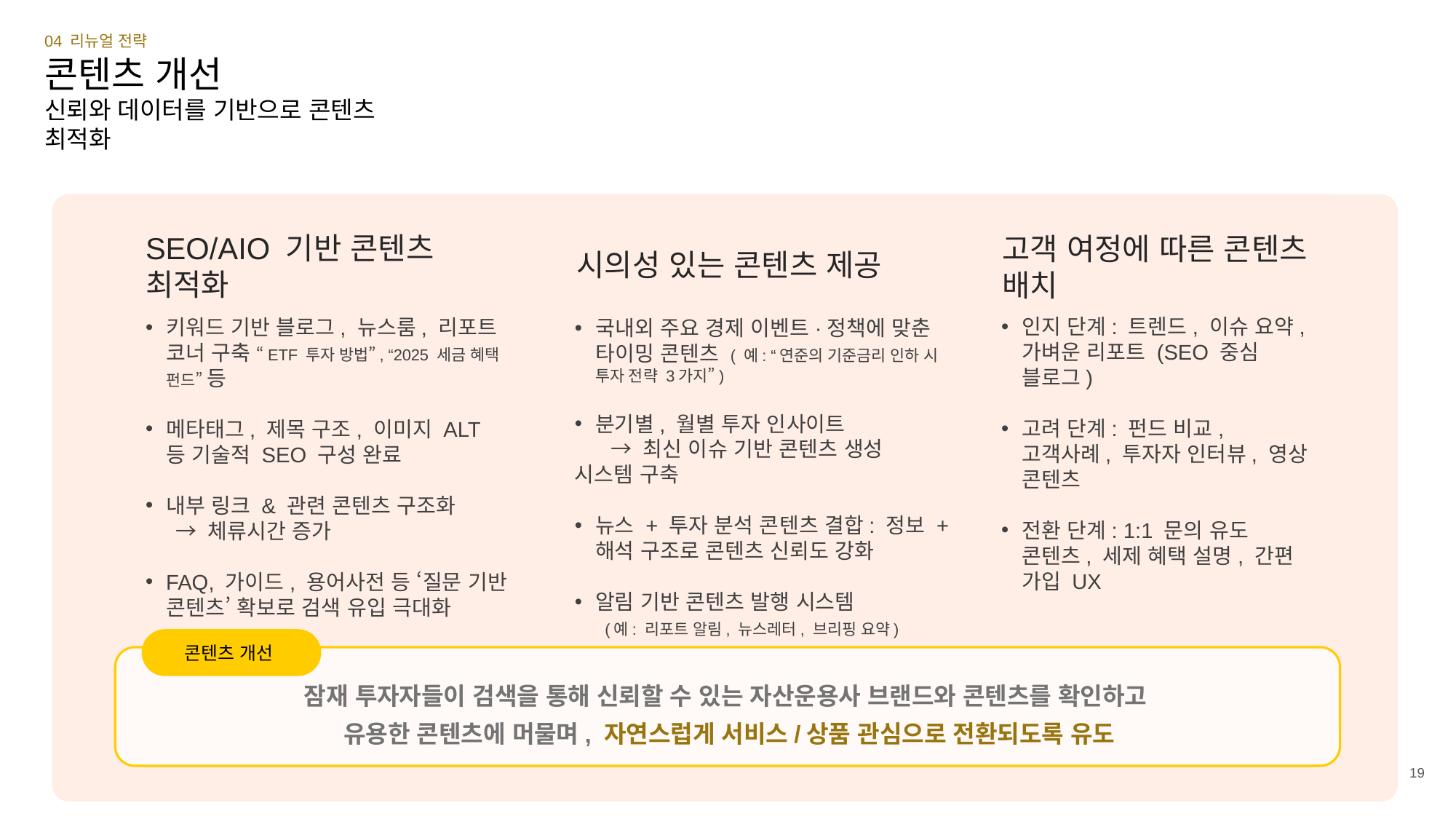

04 리뉴얼 전략
콘텐츠 개선
신뢰와 데이터를 기반으로 콘텐츠 최적화

시의성 있는 콘텐츠 제공
SEO/AIO 기반 콘텐츠 최적화
고객 여정에 따른 콘텐츠 배치
인지 단계: 트렌드, 이슈 요약, 가벼운 리포트 (SEO 중심 블로그)

고려 단계: 펀드 비교, 고객사례, 투자자 인터뷰, 영상 콘텐츠

전환 단계: 1:1 문의 유도 콘텐츠, 세제 혜택 설명, 간편 가입 UX
키워드 기반 블로그, 뉴스룸, 리포트 코너 구축 “ETF 투자 방법”, “2025 세금 혜택 펀드” 등

메타태그, 제목 구조, 이미지 ALT 등 기술적 SEO 구성 완료

내부 링크 & 관련 콘텐츠 구조화
     → 체류시간 증가

FAQ, 가이드, 용어사전 등 ‘질문 기반 콘텐츠’ 확보로 검색 유입 극대화
국내외 주요 경제 이벤트·정책에 맞춘 타이밍 콘텐츠 ( 예: “연준의 기준금리 인하 시 투자 전략 3가지”)

분기별, 월별 투자 인사이트
      → 최신 이슈 기반 콘텐츠 생성  시스템 구축

뉴스 + 투자 분석 콘텐츠 결합: 정보 + 해석 구조로 콘텐츠 신뢰도 강화

알림 기반 콘텐츠 발행 시스템
     (예: 리포트 알림, 뉴스레터, 브리핑 요약)
콘텐츠 개선

잠재 투자자들이 검색을 통해 신뢰할 수 있는 자산운용사 브랜드와 콘텐츠를 확인하고
유용한 콘텐츠에 머물며, 자연스럽게 서비스/상품 관심으로 전환되도록 유도
19